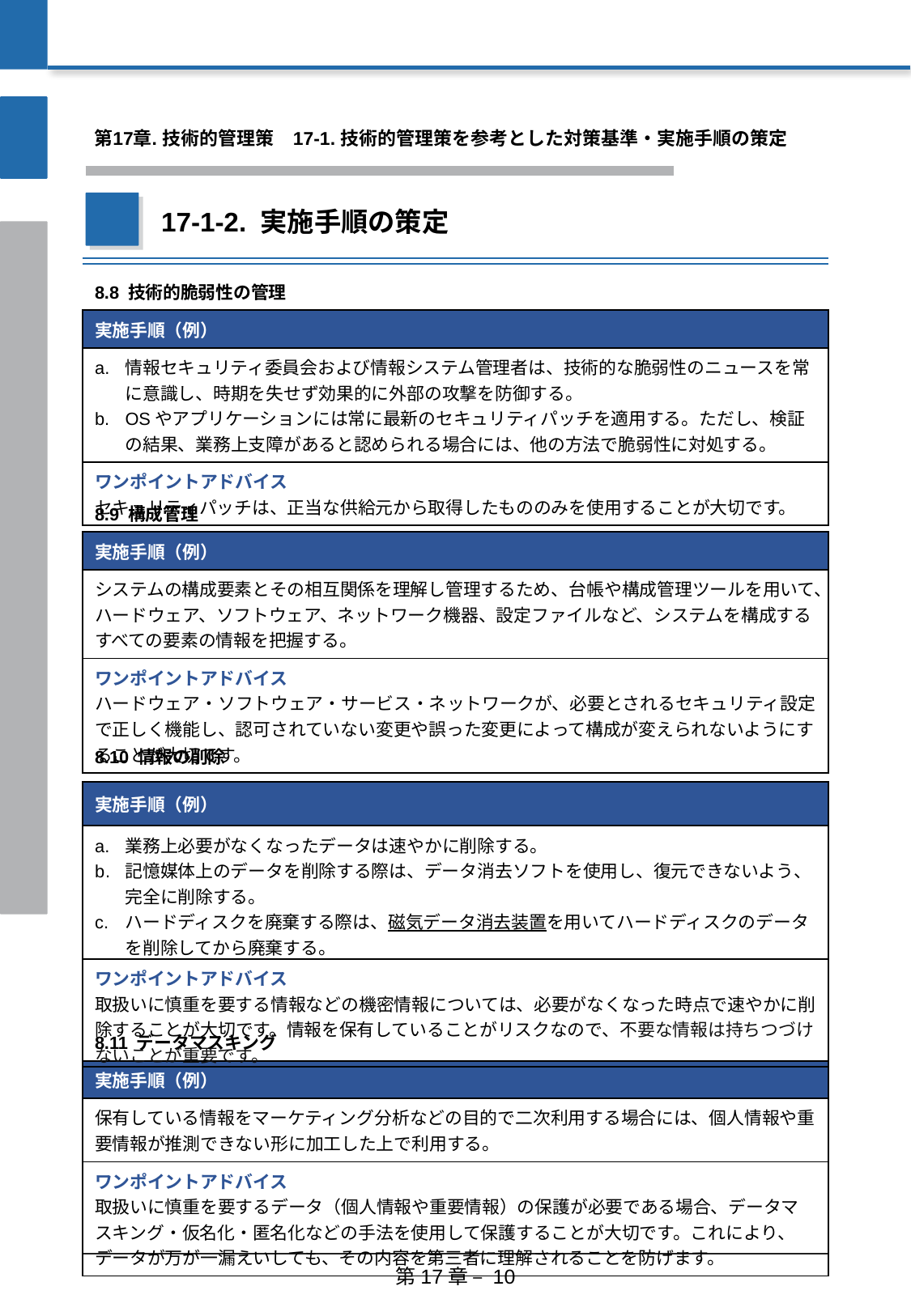

第17章. 技術的管理策
　17-1. 技術的管理策を参考とした対策基準・実施手順の策定
17-1-2. 実施手順の策定
| 8.8 技術的脆弱性の管理 |
| --- |
| 実施手順（例） |
| 情報セキュリティ委員会および情報システム管理者は、技術的な脆弱性のニュースを常に意識し、時期を失せず効果的に外部の攻撃を防御する。 OSやアプリケーションには常に最新のセキュリティパッチを適用する。ただし、検証の結果、業務上支障があると認められる場合には、他の方法で脆弱性に対処する。 |
| ワンポイントアドバイス セキュリティパッチは、正当な供給元から取得したもののみを使用することが大切です。 |
| 8.9 構成管理 |
| --- |
| 実施手順（例） |
| システムの構成要素とその相互関係を理解し管理するため、台帳や構成管理ツールを用いて、ハードウェア、ソフトウェア、ネットワーク機器、設定ファイルなど、システムを構成するすべての要素の情報を把握する。 |
| ワンポイントアドバイス ハードウェア・ソフトウェア・サービス・ネットワークが、必要とされるセキュリティ設定で正しく機能し、認可されていない変更や誤った変更によって構成が変えられないようにすることが大切です。 |
| 8.10 情報の削除 |
| --- |
| 実施手順（例） |
| 業務上必要がなくなったデータは速やかに削除する。 記憶媒体上のデータを削除する際は、データ消去ソフトを使用し、復元できないよう、完全に削除する。 ハードディスクを廃棄する際は、磁気データ消去装置を用いてハードディスクのデータを削除してから廃棄する。 |
| ワンポイントアドバイス 取扱いに慎重を要する情報などの機密情報については、必要がなくなった時点で速やかに削除することが大切です。情報を保有していることがリスクなので、不要な情報は持ちつづけないことが重要です。 |
| 8.11 データマスキング |
| --- |
| 実施手順（例） |
| 保有している情報をマーケティング分析などの目的で二次利用する場合には、個人情報や重要情報が推測できない形に加工した上で利用する。 |
| ワンポイントアドバイス 取扱いに慎重を要するデータ（個人情報や重要情報）の保護が必要である場合、データマスキング・仮名化・匿名化などの手法を使用して保護することが大切です。これにより、データが万が一漏えいしても、その内容を第三者に理解されることを防げます。 |
第17章 – 10